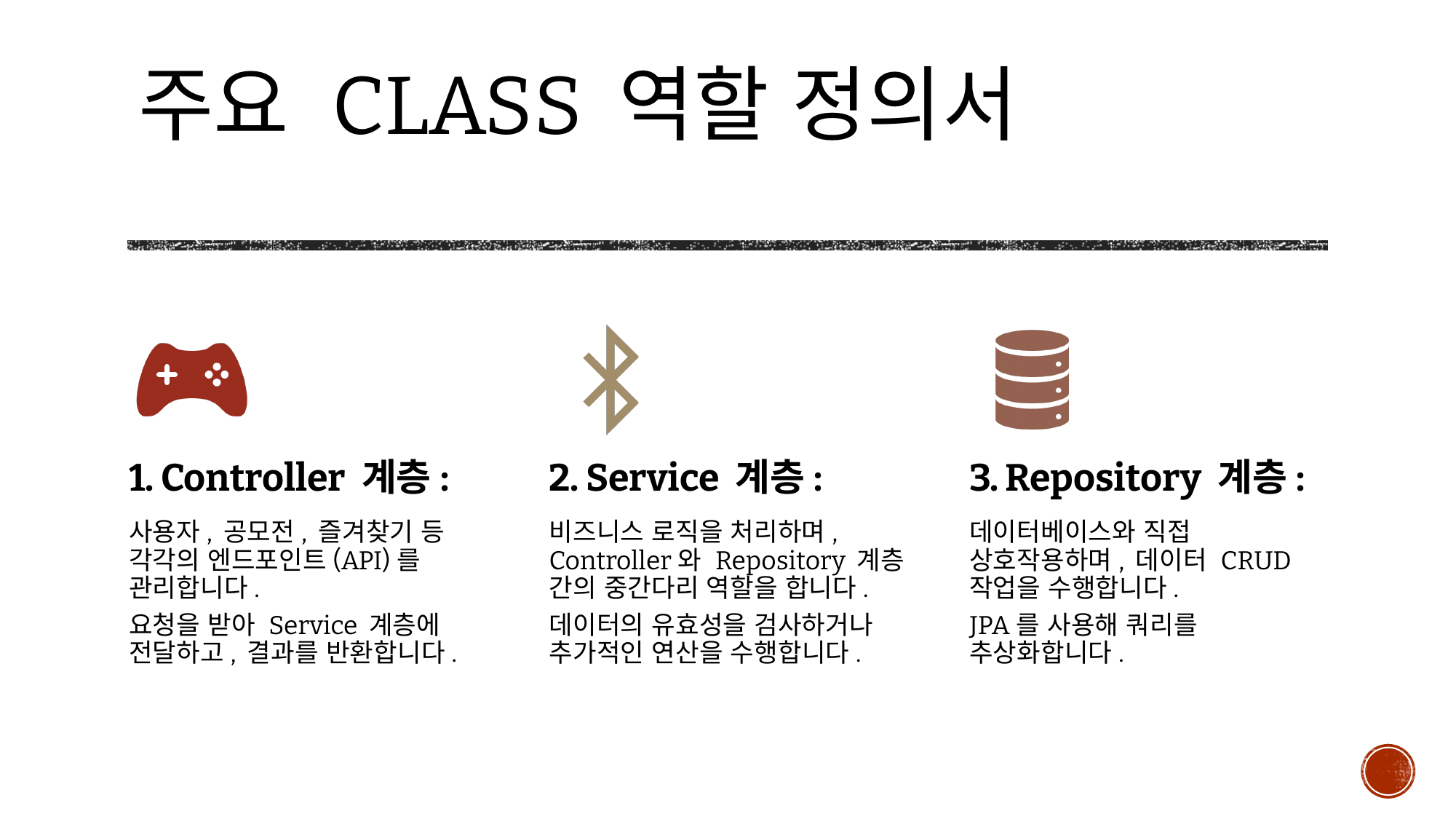

주요 class 역할 정의서

1. Controller 계층:
사용자, 공모전, 즐겨찾기 등 각각의 엔드포인트(API)를 관리합니다.
요청을 받아 Service 계층에 전달하고, 결과를 반환합니다.
2. Service 계층:
비즈니스 로직을 처리하며, Controller와 Repository 계층 간의 중간다리 역할을 합니다.
데이터의 유효성을 검사하거나 추가적인 연산을 수행합니다.
3. Repository 계층:
데이터베이스와 직접 상호작용하며, 데이터 CRUD 작업을 수행합니다.
JPA를 사용해 쿼리를 추상화합니다.